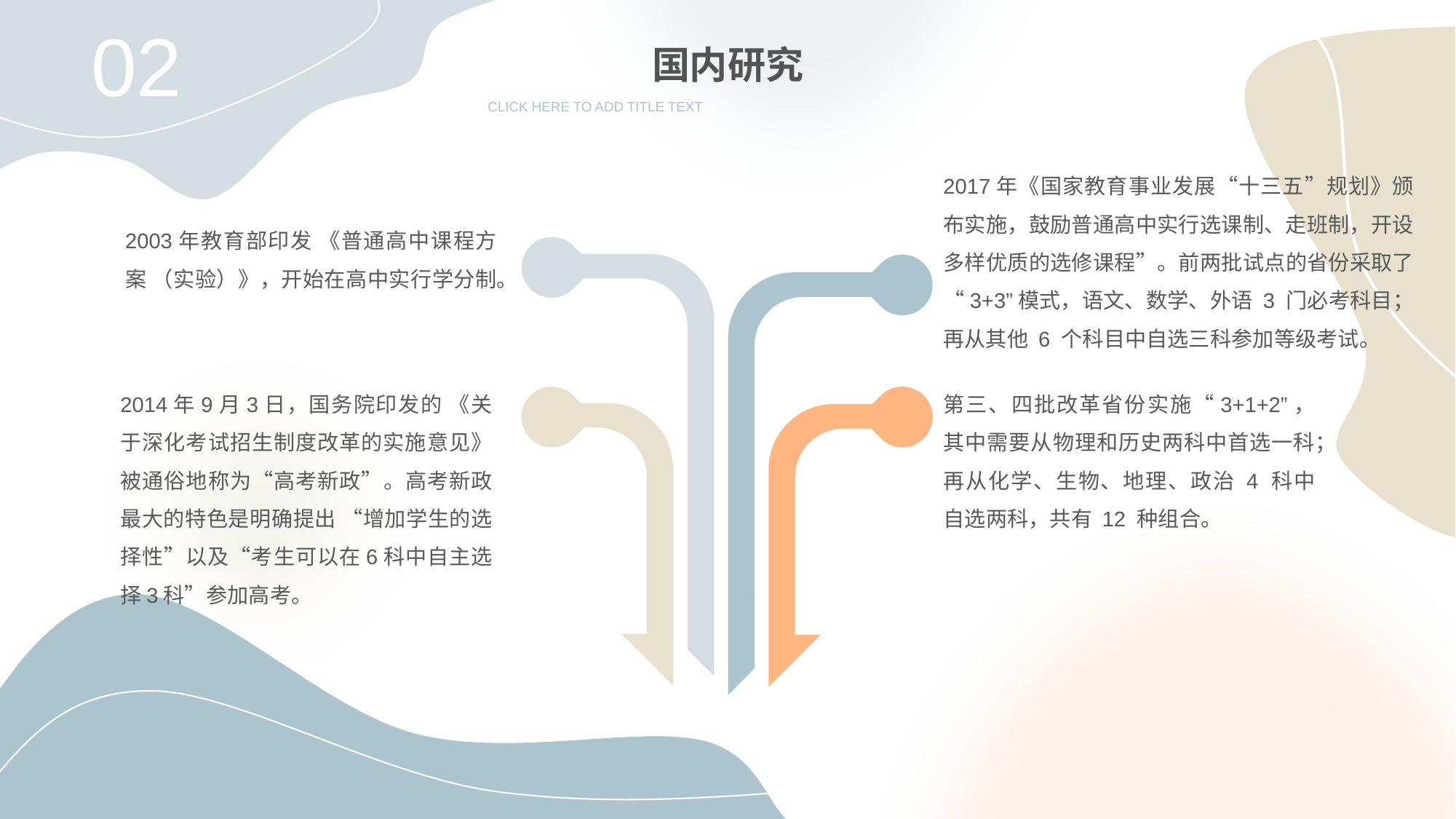

02
国内研究
CLICK HERE TO ADD TITLE TEXT
2017年《国家教育事业发展“十三五”规划》颁布实施，鼓励普通高中实行选课制、走班制，开设多样优质的选修课程”。前两批试点的省份采取了“3+3”模式，语文、数学、外语 3 门必考科目；再从其他 6 个科目中自选三科参加等级考试。
2003年教育部印发 《普通高中课程方案 （实验）》，开始在高中实行学分制。

2014年9月3日，国务院印发的 《关于深化考试招生制度改革的实施意见》被通俗地称为“高考新政”。高考新政最大的特色是明确提出 “增加学生的选择性”以及“考生可以在6科中自主选择3科”参加高考。
第三、四批改革省份实施“3+1+2”，其中需要从物理和历史两科中首选一科；再从化学、生物、地理、政治 4 科中自选两科，共有 12 种组合。